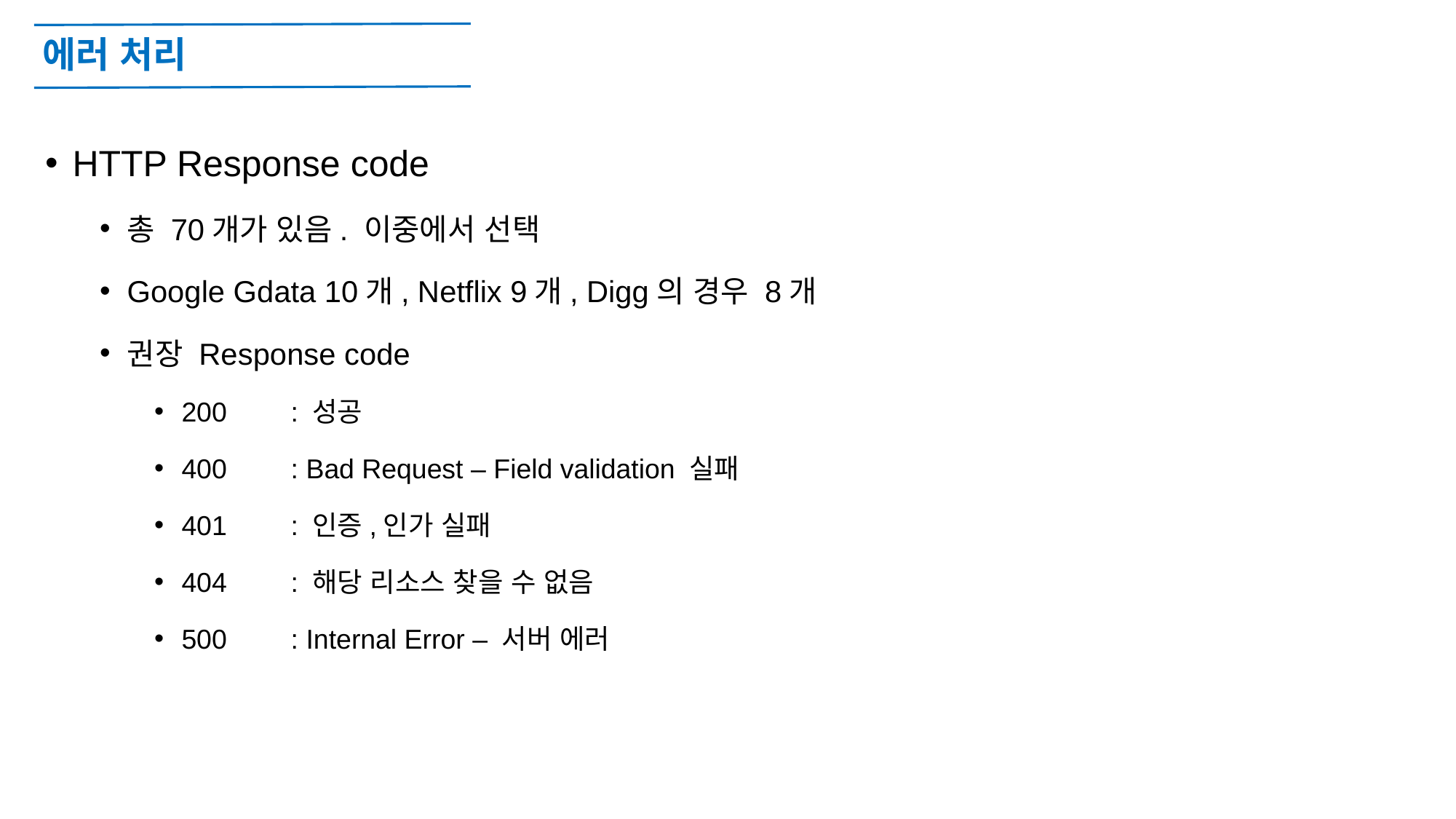

# 에러 처리
HTTP Response code
총 70개가 있음. 이중에서 선택
Google Gdata 10개, Netflix 9개, Digg의 경우 8개
권장 Response code
200	: 성공
400	: Bad Request – Field validation 실패
401	: 인증,인가 실패
404	: 해당 리소스 찾을 수 없음
500	: Internal Error – 서버 에러